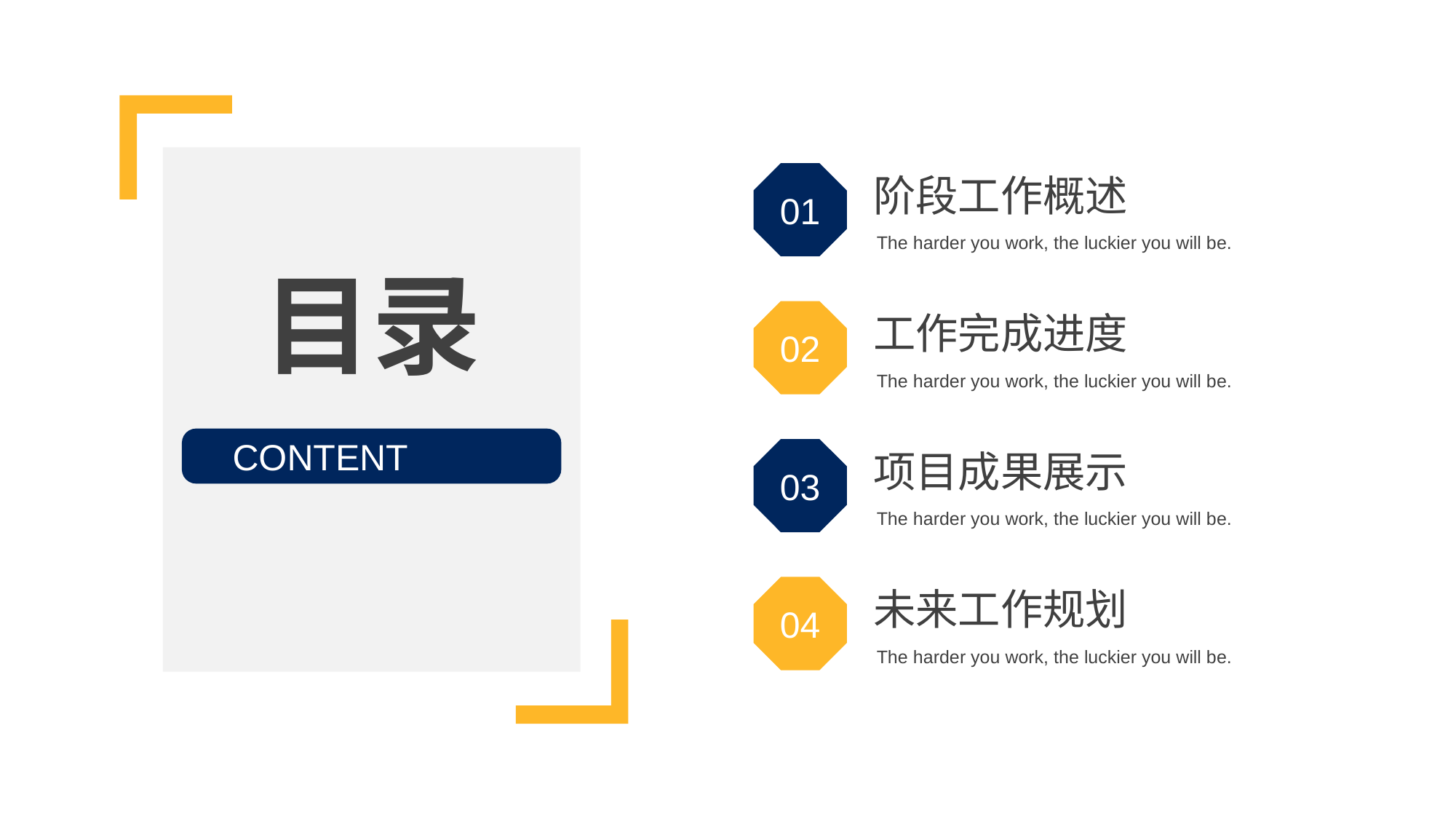

01
阶段工作概述
The harder you work, the luckier you will be.
目录
02
工作完成进度
The harder you work, the luckier you will be.
CONTENT

03
项目成果展示
The harder you work, the luckier you will be.
04
未来工作规划

The harder you work, the luckier you will be.